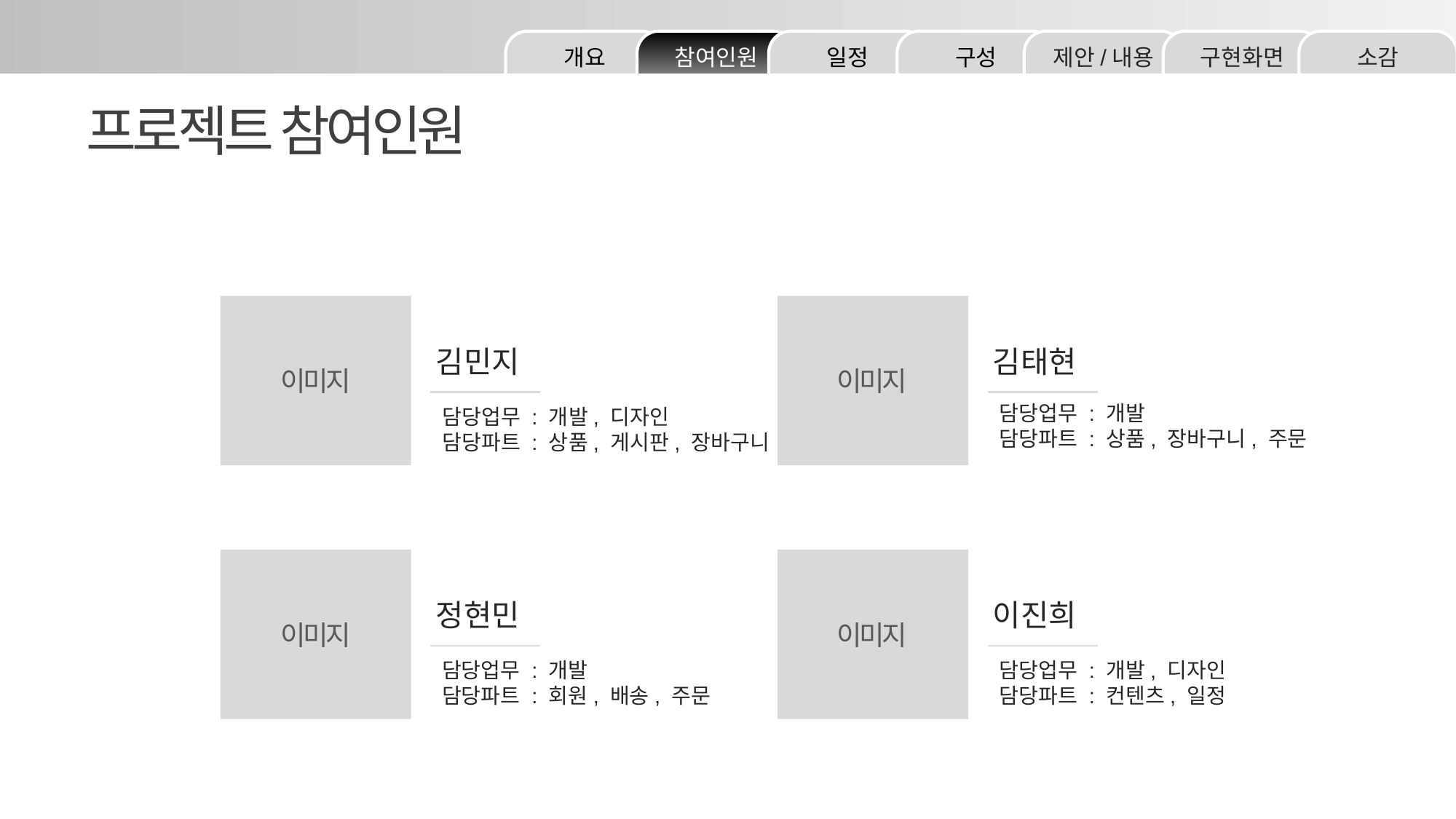

소감
구현화면
제안/내용
구성
일정
참여인원
개요

프로젝트 참여인원

김민지
김태현
이미지
이미지
담당업무 : 개발
담당파트 : 상품, 장바구니, 주문
담당업무 : 개발, 디자인
담당파트 : 상품, 게시판, 장바구니

정현민
이진희
이미지
이미지
담당업무 : 개발
담당파트 : 회원, 배송, 주문
담당업무 : 개발, 디자인
담당파트 : 컨텐츠, 일정